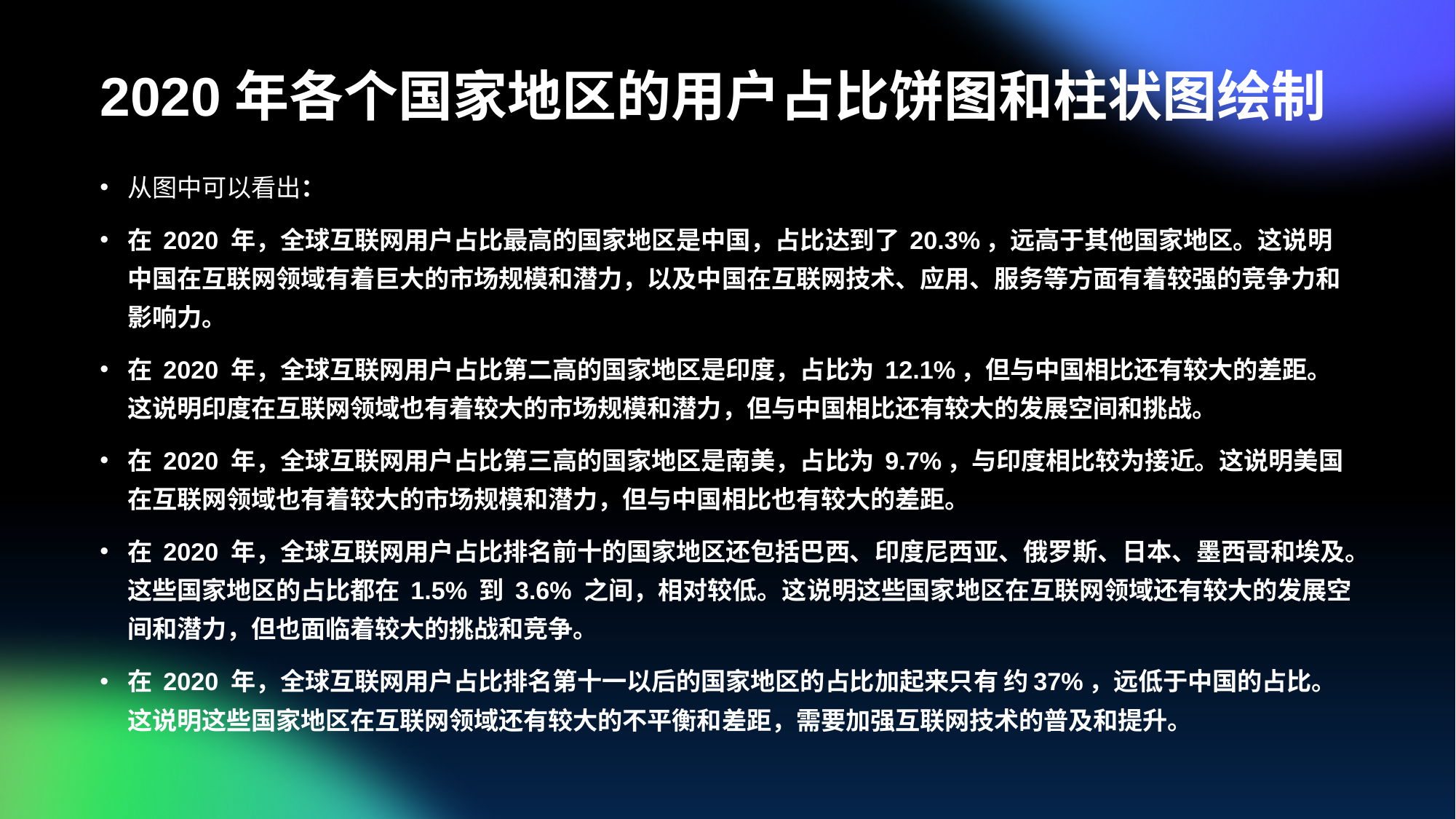

# 2020年各个国家地区的用户占比饼图和柱状图绘制
从图中可以看出：
在 2020 年，全球互联网用户占比最高的国家地区是中国，占比达到了 20.3%，远高于其他国家地区。这说明中国在互联网领域有着巨大的市场规模和潜力，以及中国在互联网技术、应用、服务等方面有着较强的竞争力和影响力。
在 2020 年，全球互联网用户占比第二高的国家地区是印度，占比为 12.1%，但与中国相比还有较大的差距。这说明印度在互联网领域也有着较大的市场规模和潜力，但与中国相比还有较大的发展空间和挑战。
在 2020 年，全球互联网用户占比第三高的国家地区是南美，占比为 9.7%，与印度相比较为接近。这说明美国在互联网领域也有着较大的市场规模和潜力，但与中国相比也有较大的差距。
在 2020 年，全球互联网用户占比排名前十的国家地区还包括巴西、印度尼西亚、俄罗斯、日本、墨西哥和埃及。这些国家地区的占比都在 1.5% 到 3.6% 之间，相对较低。这说明这些国家地区在互联网领域还有较大的发展空间和潜力，但也面临着较大的挑战和竞争。
在 2020 年，全球互联网用户占比排名第十一以后的国家地区的占比加起来只有 约37%，远低于中国的占比。这说明这些国家地区在互联网领域还有较大的不平衡和差距，需要加强互联网技术的普及和提升。